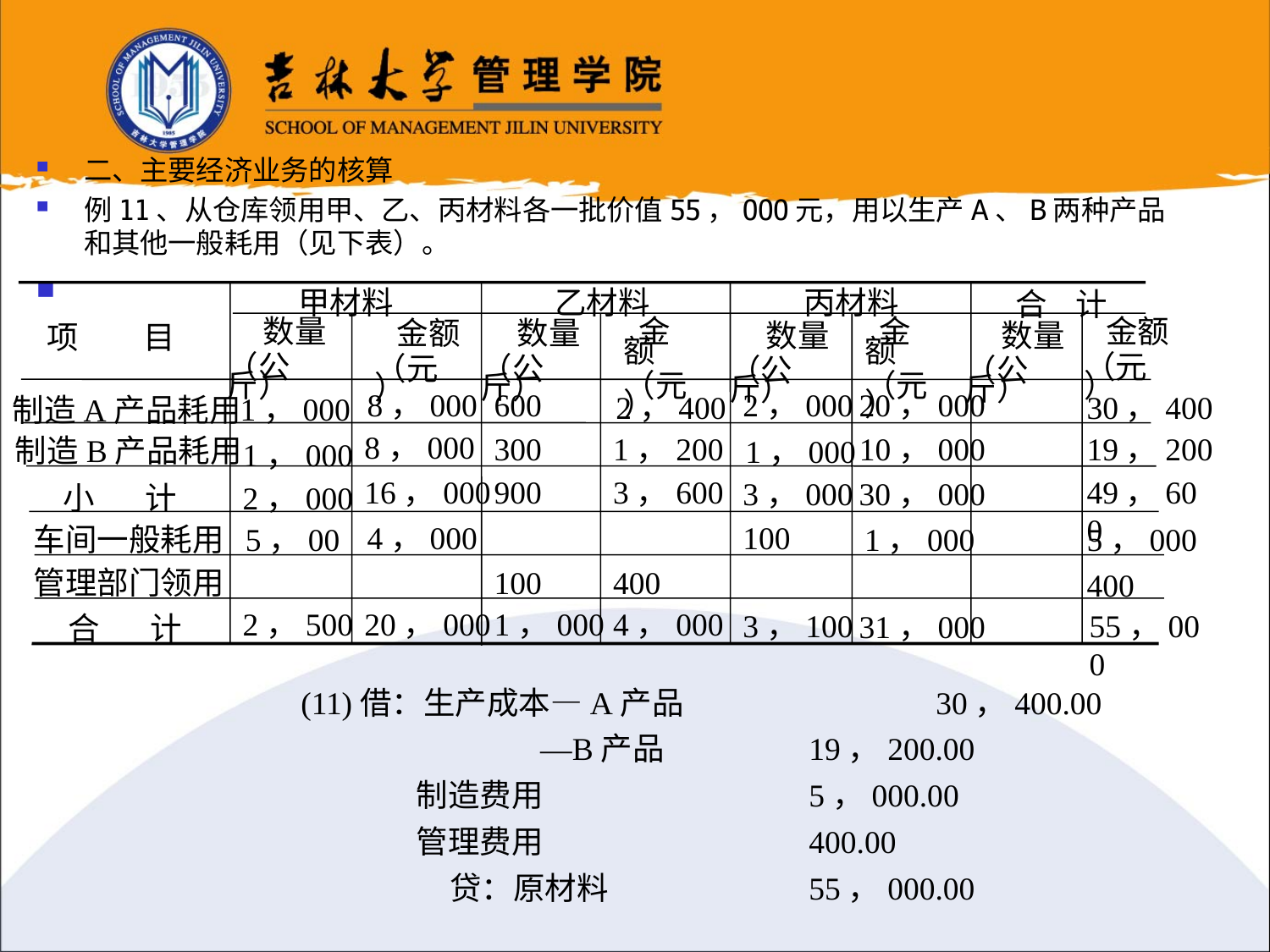

二、主要经济业务的核算
例11、从仓库领用甲、乙、丙材料各一批价值55，000元，用以生产A、B两种产品和其他一般耗用（见下表）。

甲材料
乙材料
丙材料
合    计

项         目

    数量
（公斤）
 金额
（元）
 金额
（元）
  金额
（元）
  金额
（元）
    数量
（公斤）
    数量
（公斤）
    数量
（公斤）
8，000
600
2，000
20，000

2，400
30，400
1，000
制造A产品耗用
8，000
300
1，200
10，000
19，200

制造B产品耗用
1，000
1，000

49，600
16，000
900
3，600
3，000
30，000
小       计
2，000

4，000
100
5，00
1，000
5，000
车间一般耗用

100
400
管理部门领用
400

2，500
20，000
1，000
4，000

55，000
3，100
31，000
合       计

		(11)借：生产成本—A产品		30，400.00
			              —B产品		19，200.00
		               制造费用			5，000.00
		               管理费用			400.00
			  贷：原材料		55，000.00
73